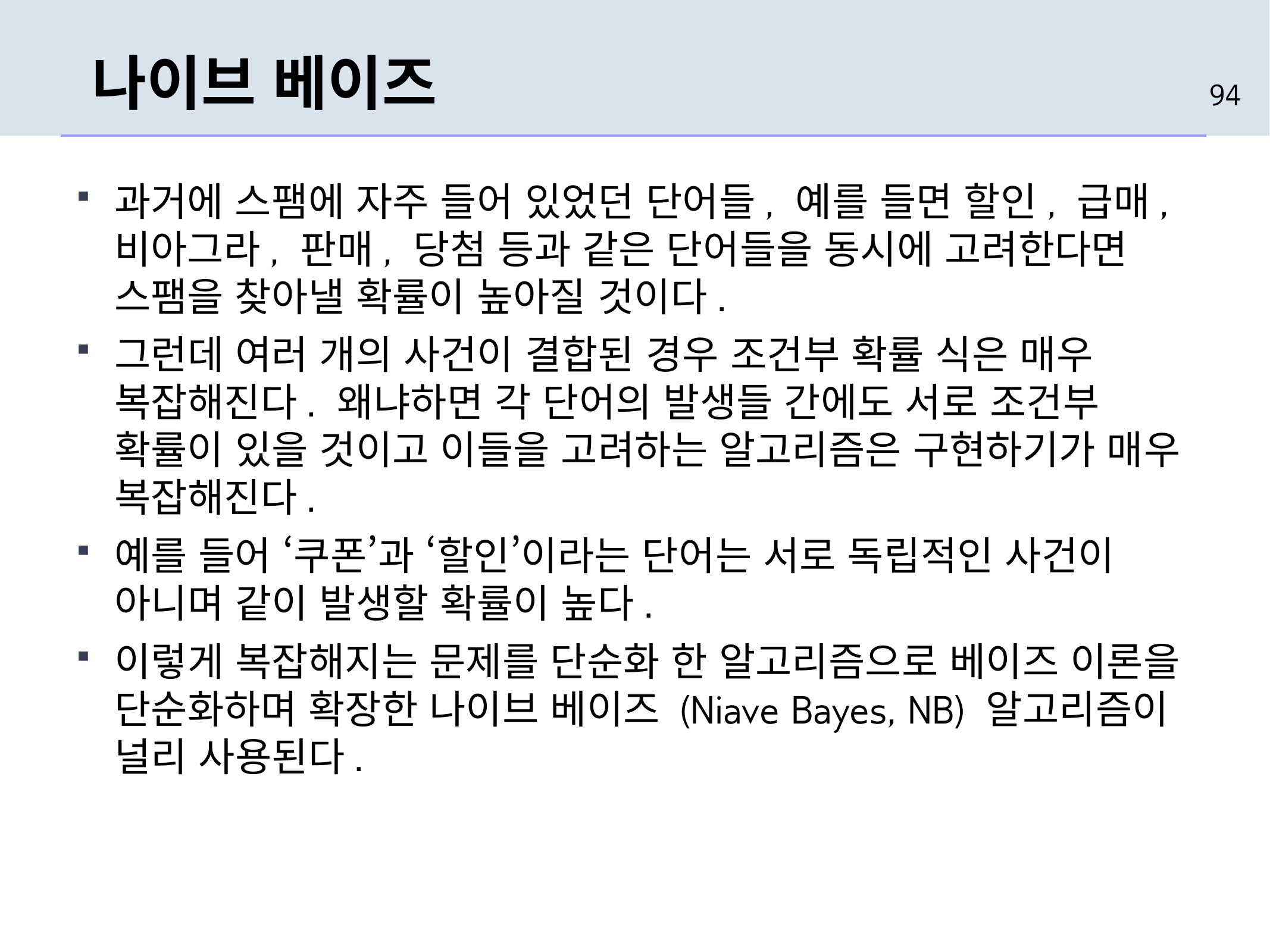

# 나이브 베이즈
94
과거에 스팸에 자주 들어 있었던 단어들, 예를 들면 할인, 급매, 비아그라, 판매, 당첨 등과 같은 단어들을 동시에 고려한다면 스팸을 찾아낼 확률이 높아질 것이다.
그런데 여러 개의 사건이 결합된 경우 조건부 확률 식은 매우 복잡해진다. 왜냐하면 각 단어의 발생들 간에도 서로 조건부 확률이 있을 것이고 이들을 고려하는 알고리즘은 구현하기가 매우 복잡해진다.
예를 들어 ‘쿠폰’과 ‘할인’이라는 단어는 서로 독립적인 사건이 아니며 같이 발생할 확률이 높다.
이렇게 복잡해지는 문제를 단순화 한 알고리즘으로 베이즈 이론을 단순화하며 확장한 나이브 베이즈 (Niave Bayes, NB) 알고리즘이 널리 사용된다.